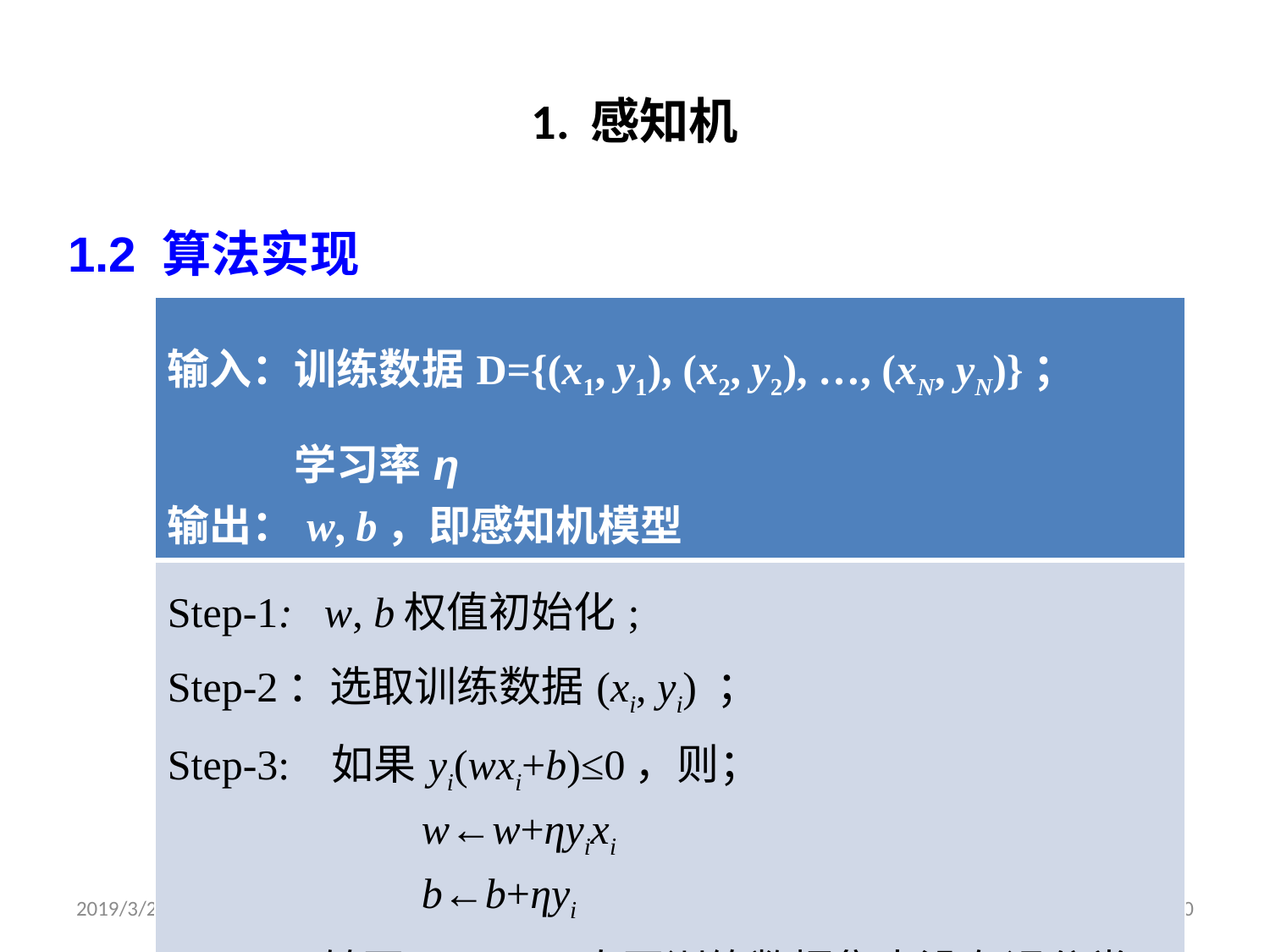

# 1. 感知机
1.2 算法实现

| 输入：训练数据D={(x1, y1), (x2, y2), …, (xN, yN)}； 学习率η 输出：w, b，即感知机模型 |
| --- |
| Step-1: w, b权值初始化; Step-2：选取训练数据(xi, yi) ； Step-3: 如果yi(wxi+b)≤0，则； w←w+ηyixi b←b+ηyi Step-4: 转至Step-2，直至训练数据集中没有误分类点。 |
2019/3/26
20